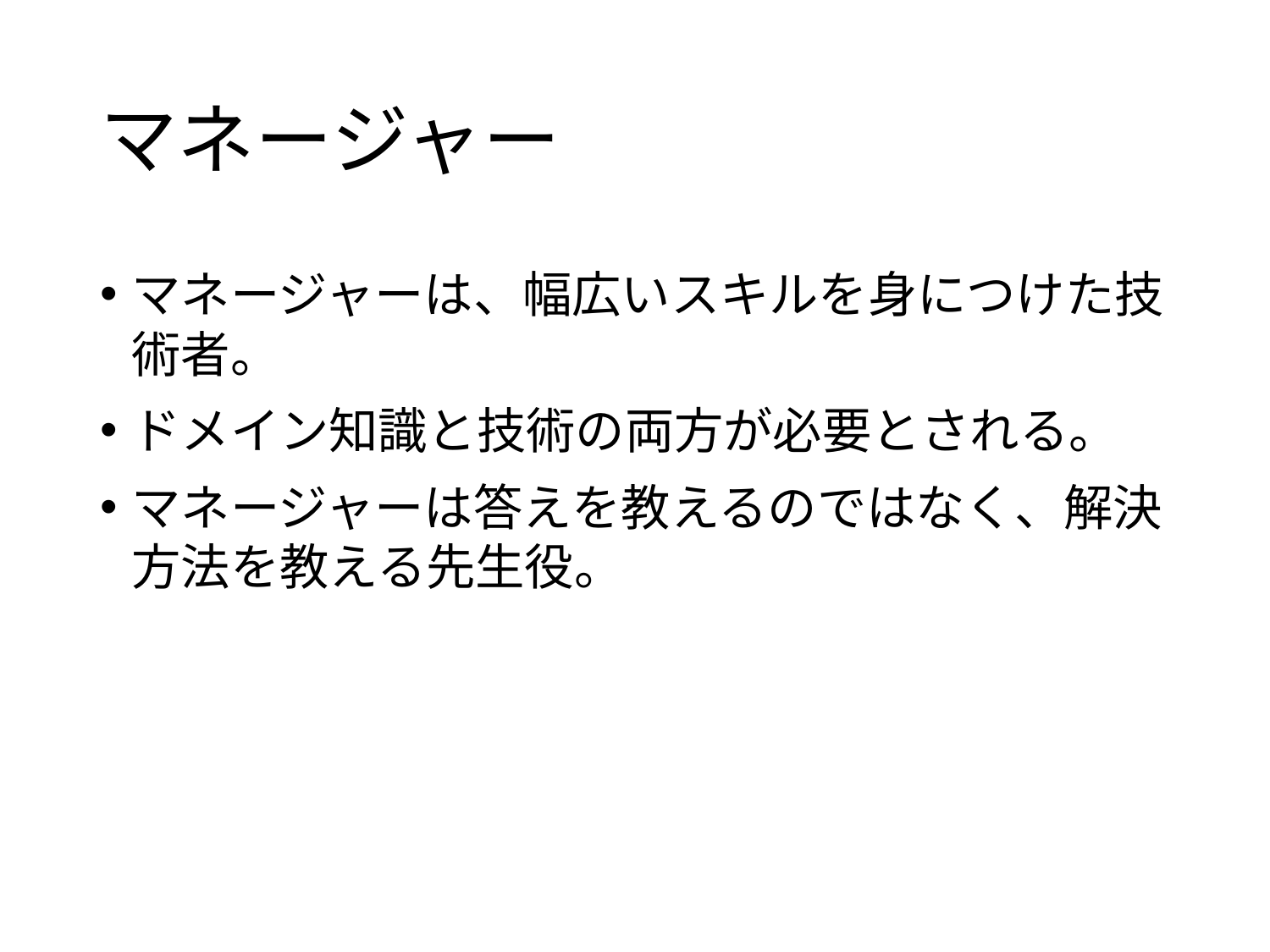

# マネージャー
マネージャーは、幅広いスキルを身につけた技術者。
ドメイン知識と技術の両方が必要とされる。
マネージャーは答えを教えるのではなく、解決方法を教える先生役。